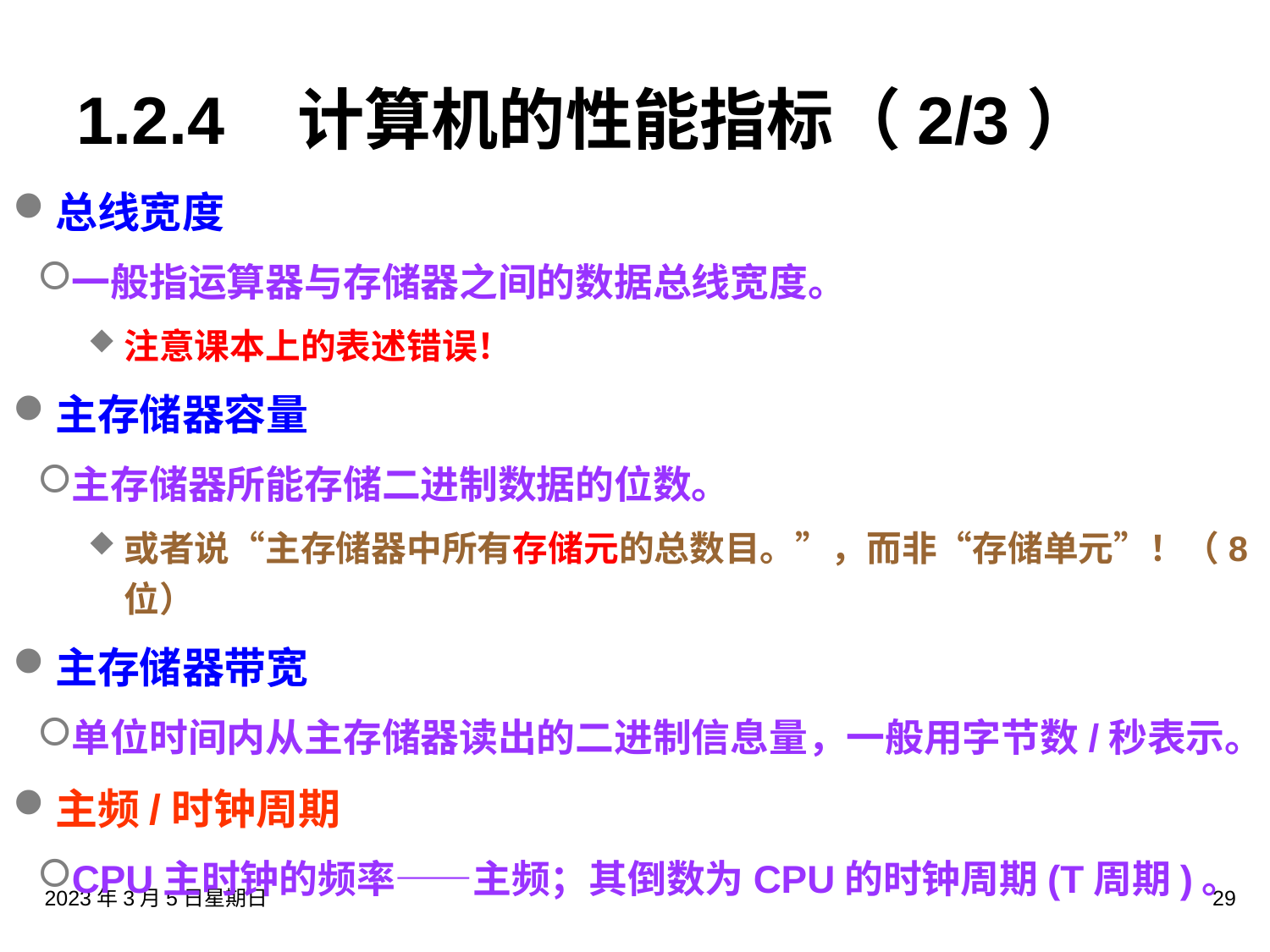

# 1.2.4   计算机的性能指标（2/3）
总线宽度
一般指运算器与存储器之间的数据总线宽度。
注意课本上的表述错误！
主存储器容量
主存储器所能存储二进制数据的位数。
或者说“主存储器中所有存储元的总数目。”，而非“存储单元”！（8位）
主存储器带宽
单位时间内从主存储器读出的二进制信息量，一般用字节数/秒表示。
主频/时钟周期
CPU主时钟的频率——主频；其倒数为CPU的时钟周期(T周期)。
2023年3月5日星期日
29